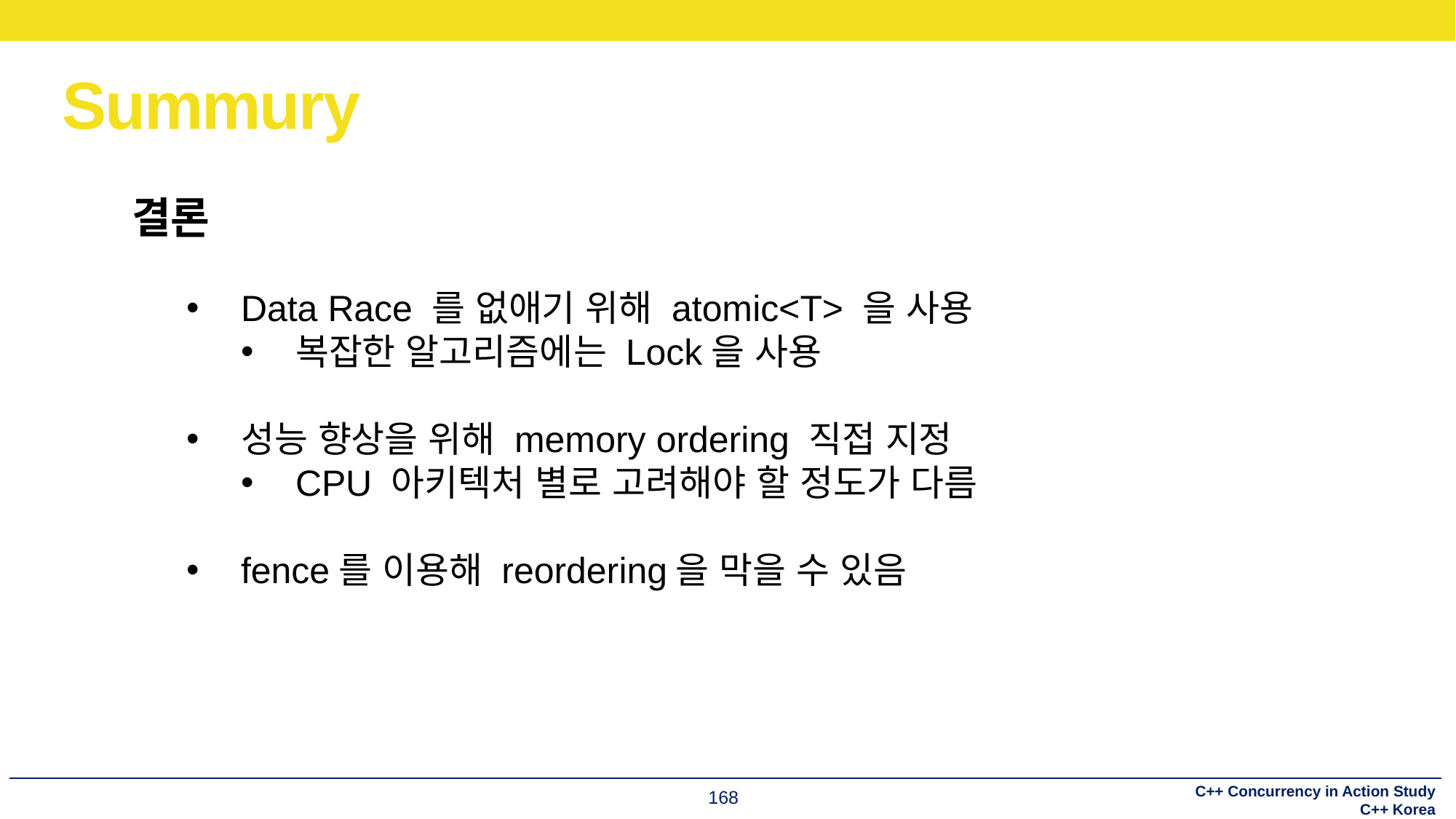

# Summury
결론

Data Race 를 없애기 위해 atomic<T> 을 사용
복잡한 알고리즘에는 Lock을 사용

성능 향상을 위해 memory ordering 직접 지정
CPU 아키텍처 별로 고려해야 할 정도가 다름

fence를 이용해 reordering을 막을 수 있음
168